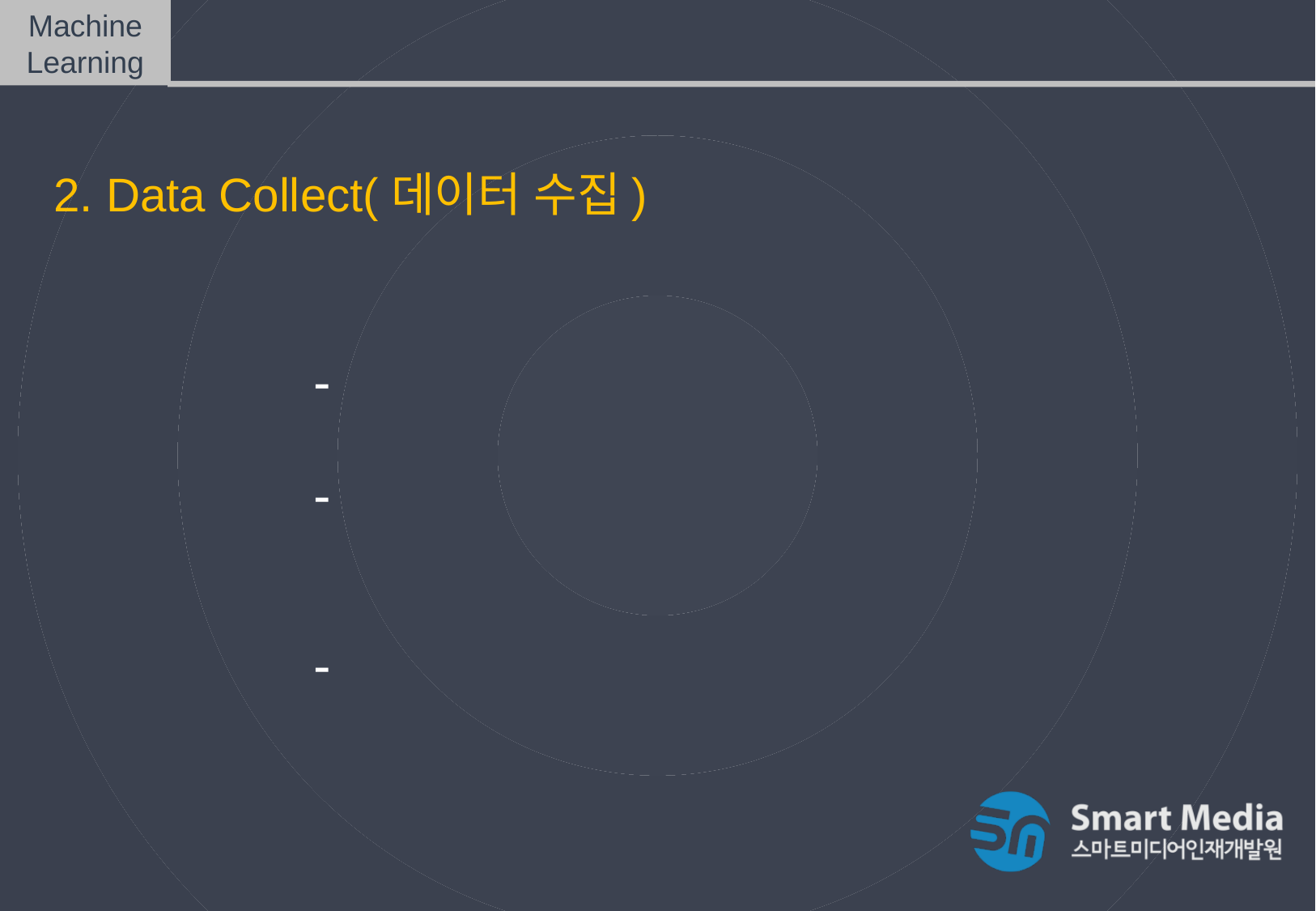

Machine Learning
머신러닝(Machine Learning) 과정

2. Data Collect(데이터 수집)
File Data, Database

Web Crawler (뉴스, SNS, 블로그)

IoT 센서를 통한 수집